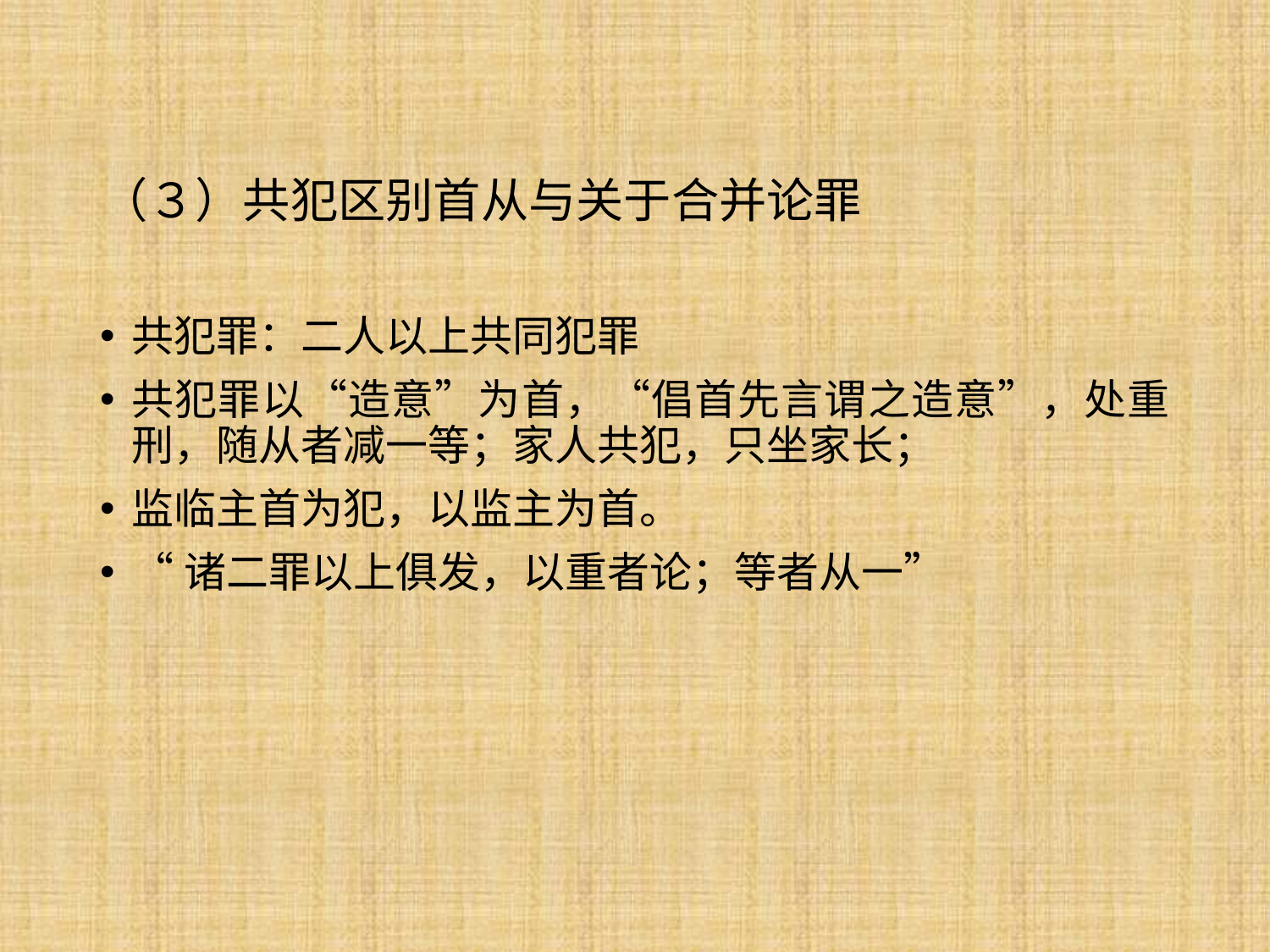

（３）共犯区别首从与关于合并论罪

共犯罪：二人以上共同犯罪
共犯罪以“造意”为首，“倡首先言谓之造意”，处重刑，随从者减一等；家人共犯，只坐家长；
监临主首为犯，以监主为首。
“诸二罪以上俱发，以重者论；等者从一”